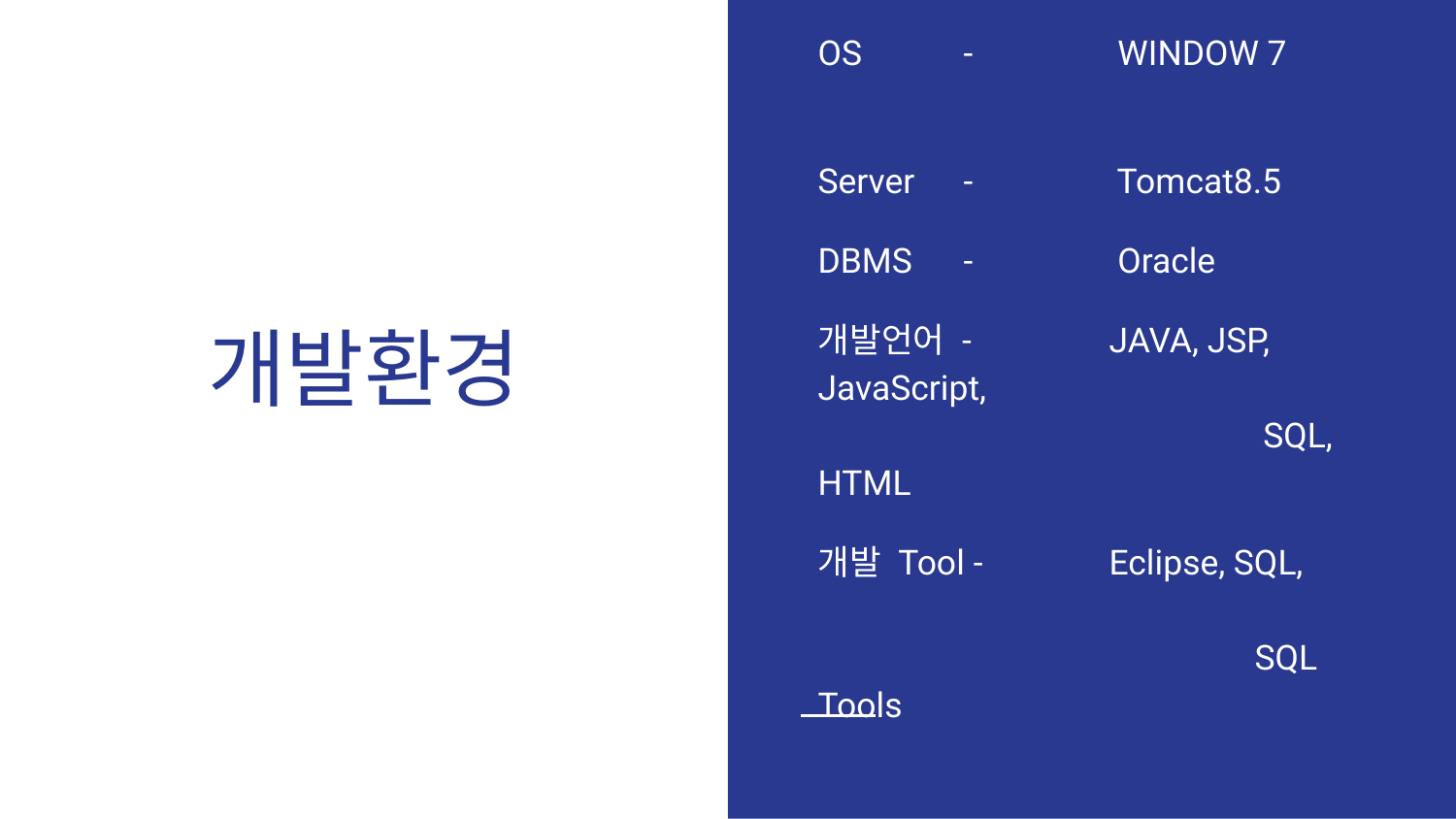

OS	-	 WINDOW 7
Server	-	 Tomcat8.5
DBMS	-	 Oracle
개발언어 -	JAVA, JSP, JavaScript,
			 SQL, HTML
개발 Tool -	Eclipse, SQL,
			SQL Tools
# 개발환경